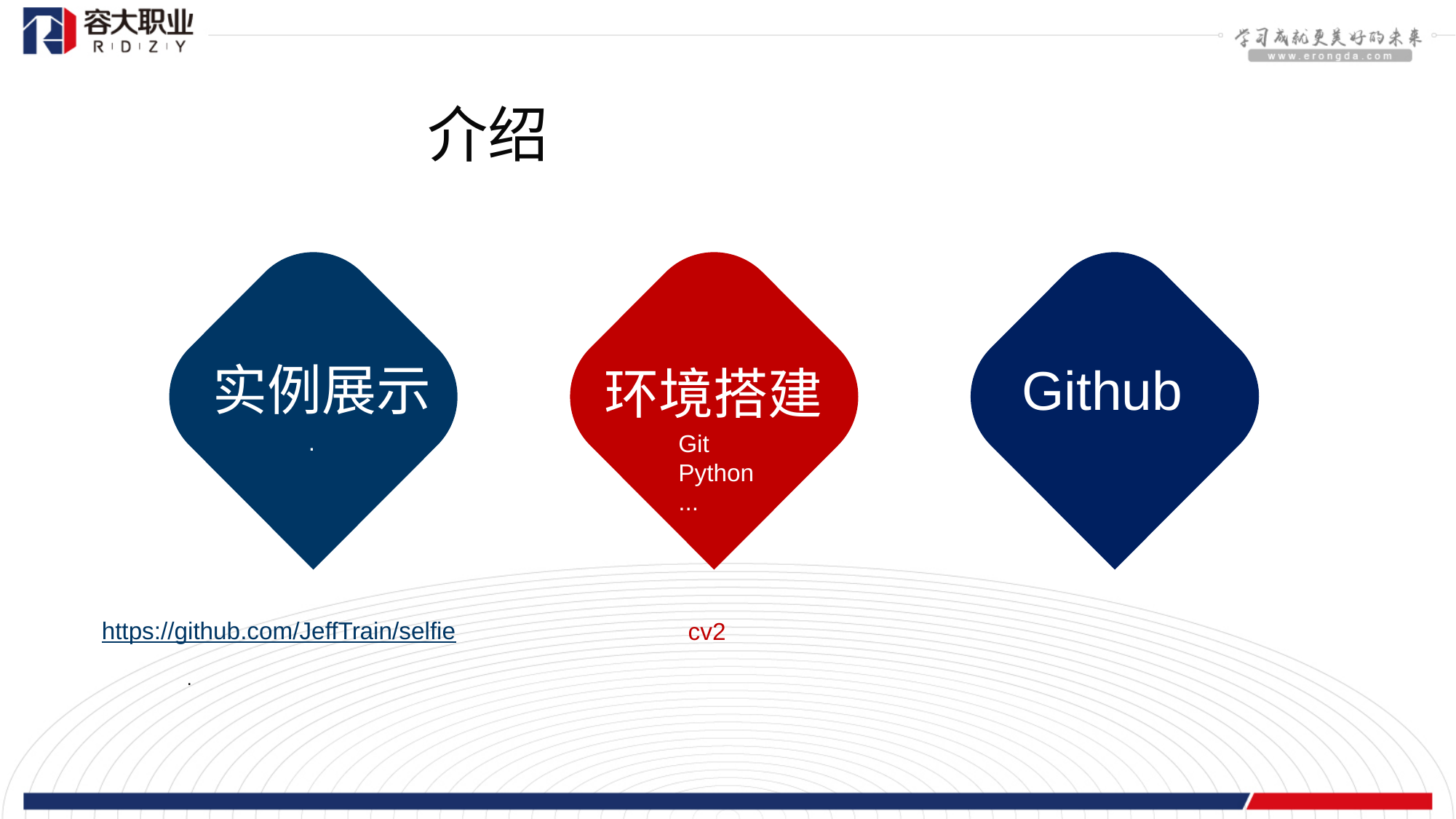

介绍

实例展示
Github
环境搭建

.
Git
Python
...
https://github.com/JeffTrain/selfie
cv2

.